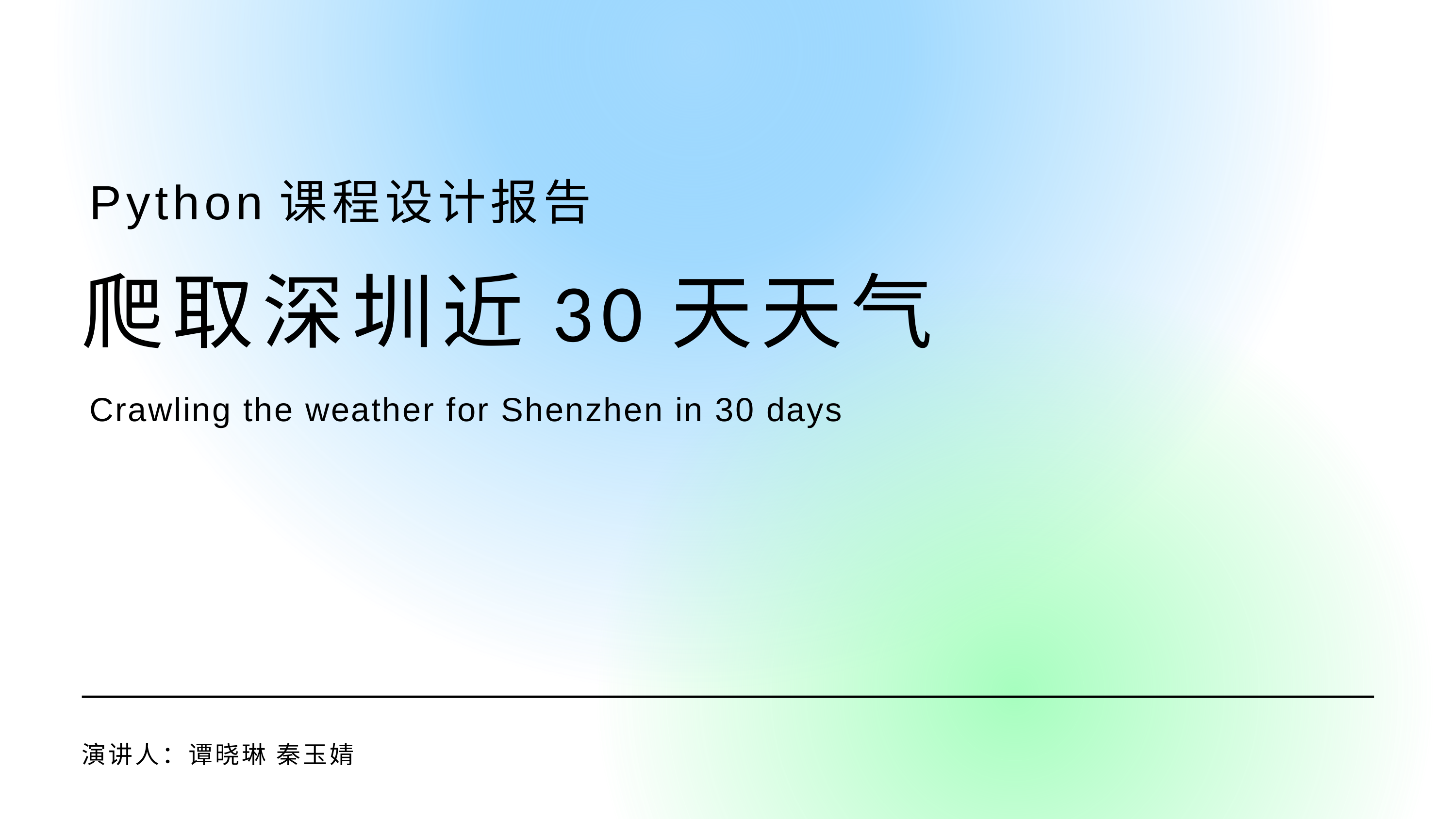

Python课程设计报告
爬取深圳近30天天气
Crawling the weather for Shenzhen in 30 days

演讲人：谭晓琳 秦玉婧